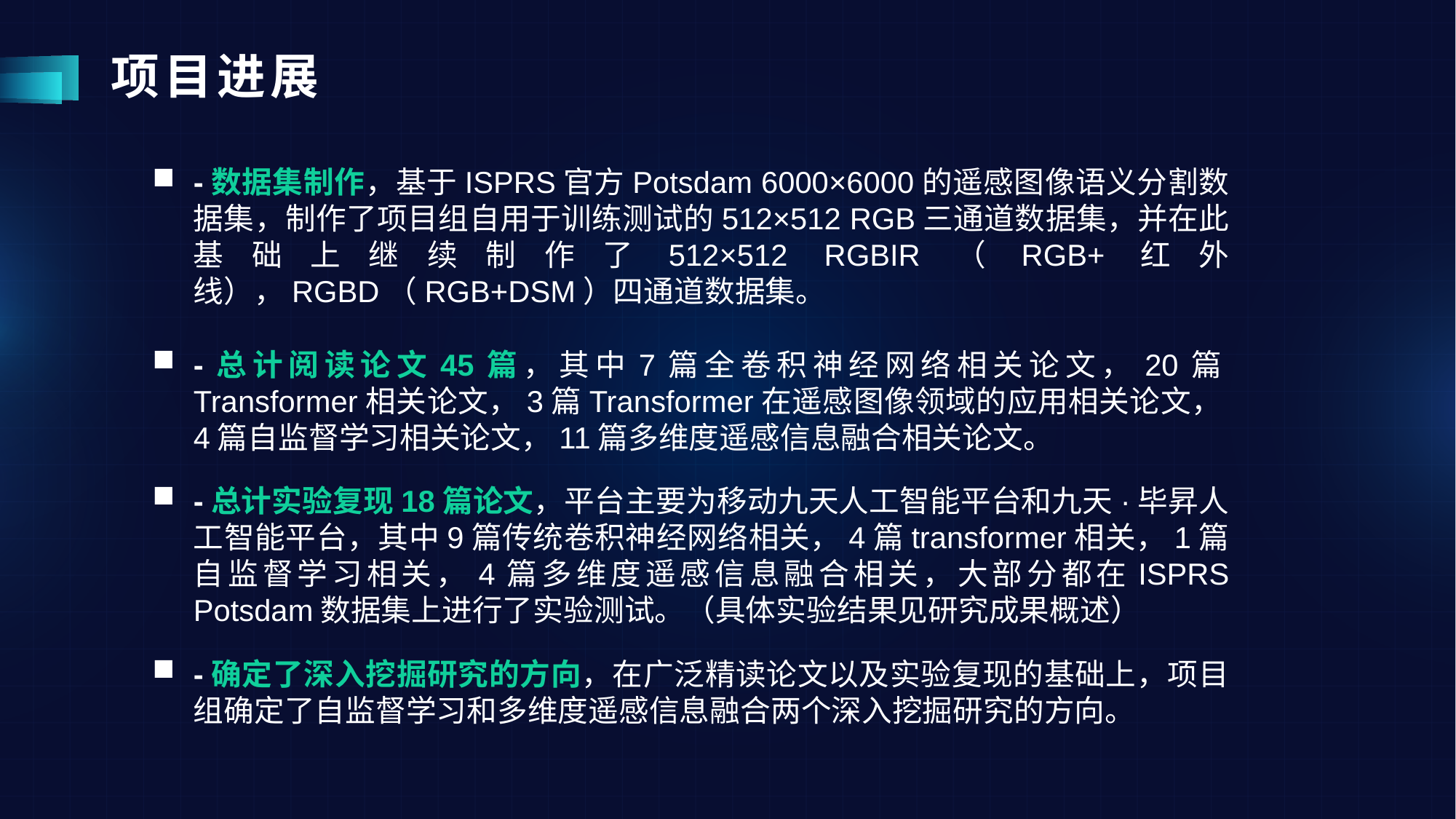

# 项目进展
-数据集制作，基于ISPRS官方Potsdam 6000×6000的遥感图像语义分割数据集，制作了项目组自用于训练测试的512×512 RGB三通道数据集，并在此基础上继续制作了512×512 RGBIR（RGB+红外线），RGBD（RGB+DSM）四通道数据集。
-总计阅读论文45篇，其中7篇全卷积神经网络相关论文，20篇Transformer相关论文，3篇Transformer在遥感图像领域的应用相关论文，4篇自监督学习相关论文，11篇多维度遥感信息融合相关论文。
-总计实验复现18篇论文，平台主要为移动九天人工智能平台和九天·毕昇人工智能平台，其中9篇传统卷积神经网络相关，4篇transformer相关，1篇自监督学习相关，4篇多维度遥感信息融合相关，大部分都在ISPRS Potsdam数据集上进行了实验测试。（具体实验结果见研究成果概述）
-确定了深入挖掘研究的方向，在广泛精读论文以及实验复现的基础上，项目组确定了自监督学习和多维度遥感信息融合两个深入挖掘研究的方向。